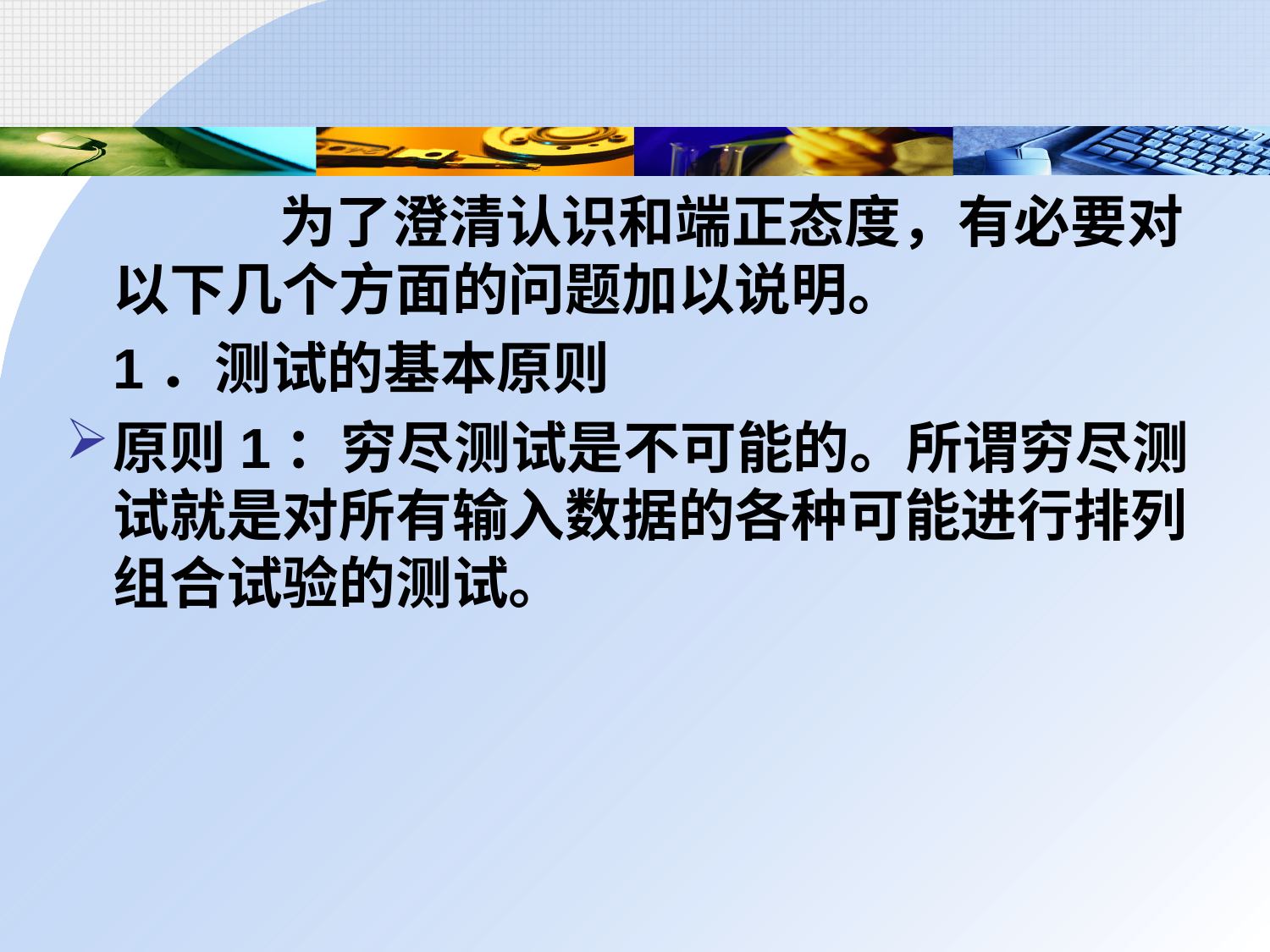

为了澄清认识和端正态度，有必要对以下几个方面的问题加以说明。
	1．测试的基本原则
原则1：穷尽测试是不可能的。所谓穷尽测试就是对所有输入数据的各种可能进行排列组合试验的测试。